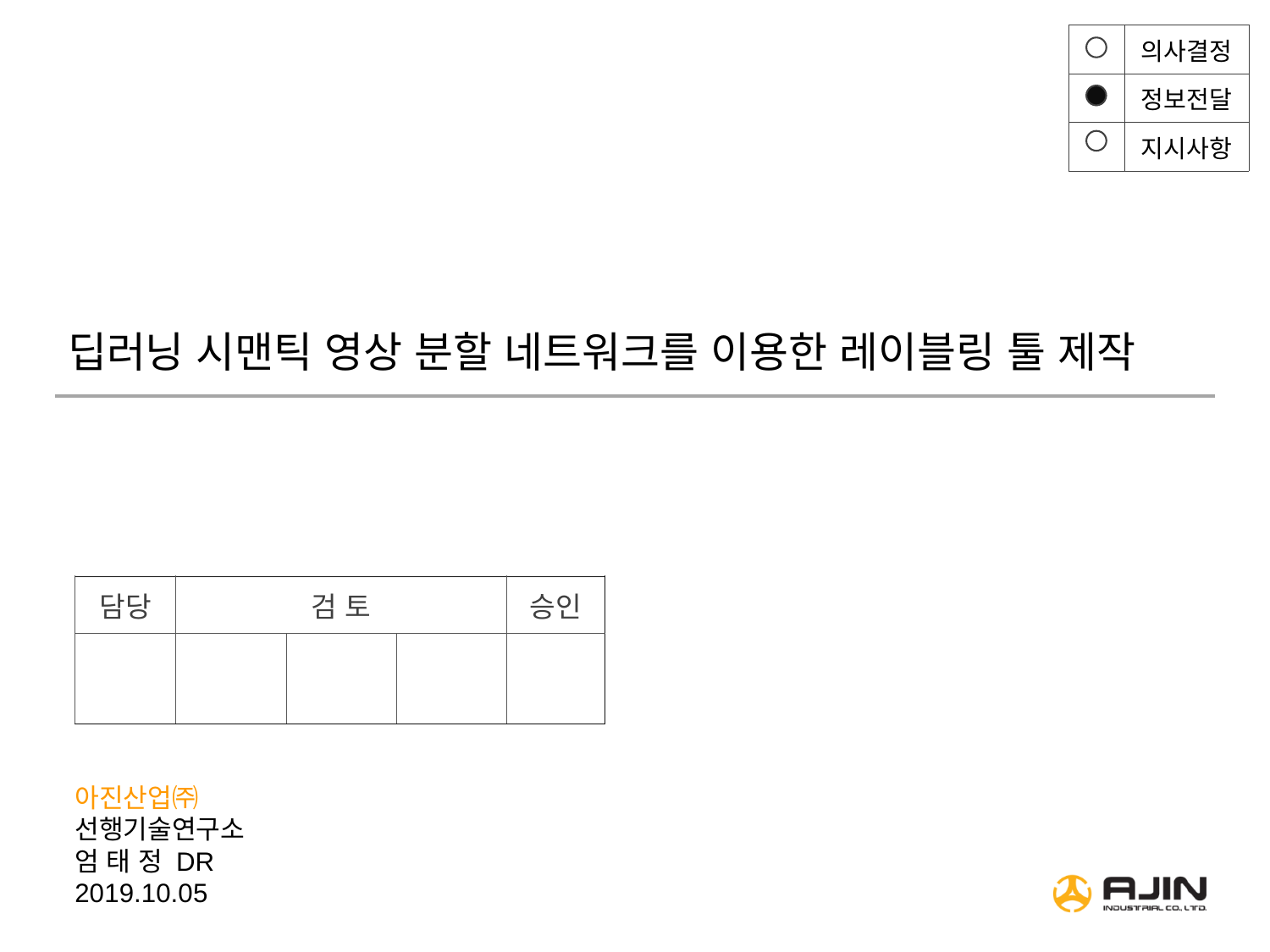

# 딥러닝 시맨틱 영상 분할 네트워크를 이용한 레이블링 툴 제작

아진산업㈜
선행기술연구소
엄 태 정 DR
2019.10.05